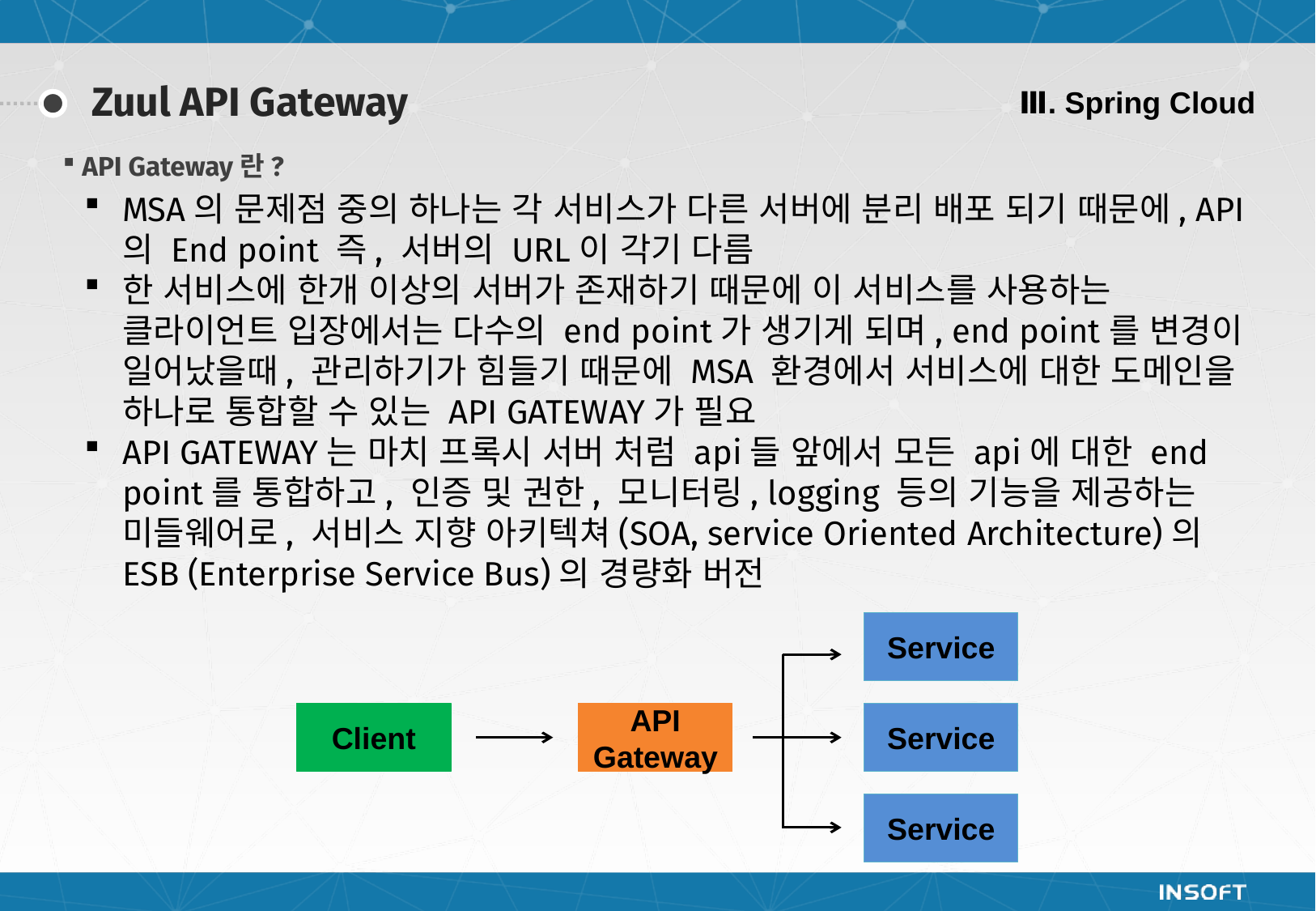

Ⅲ. Spring Cloud
Zuul API Gateway

API Gateway란?
MSA의 문제점 중의 하나는 각 서비스가 다른 서버에 분리 배포 되기 때문에, API의 End point 즉, 서버의 URL이 각기 다름
한 서비스에 한개 이상의 서버가 존재하기 때문에 이 서비스를 사용하는 클라이언트 입장에서는 다수의 end point가 생기게 되며, end point를 변경이 일어났을때, 관리하기가 힘들기 때문에 MSA 환경에서 서비스에 대한 도메인을 하나로 통합할 수 있는 API GATEWAY가 필요
API GATEWAY는 마치 프록시 서버 처럼 api들 앞에서 모든 api에 대한 end point를 통합하고, 인증 및 권한, 모니터링, logging 등의 기능을 제공하는 미들웨어로, 서비스 지향 아키텍쳐(SOA, service Oriented Architecture)의 ESB (Enterprise Service Bus)의 경량화 버전
Service
Service
Client
API Gateway
Service